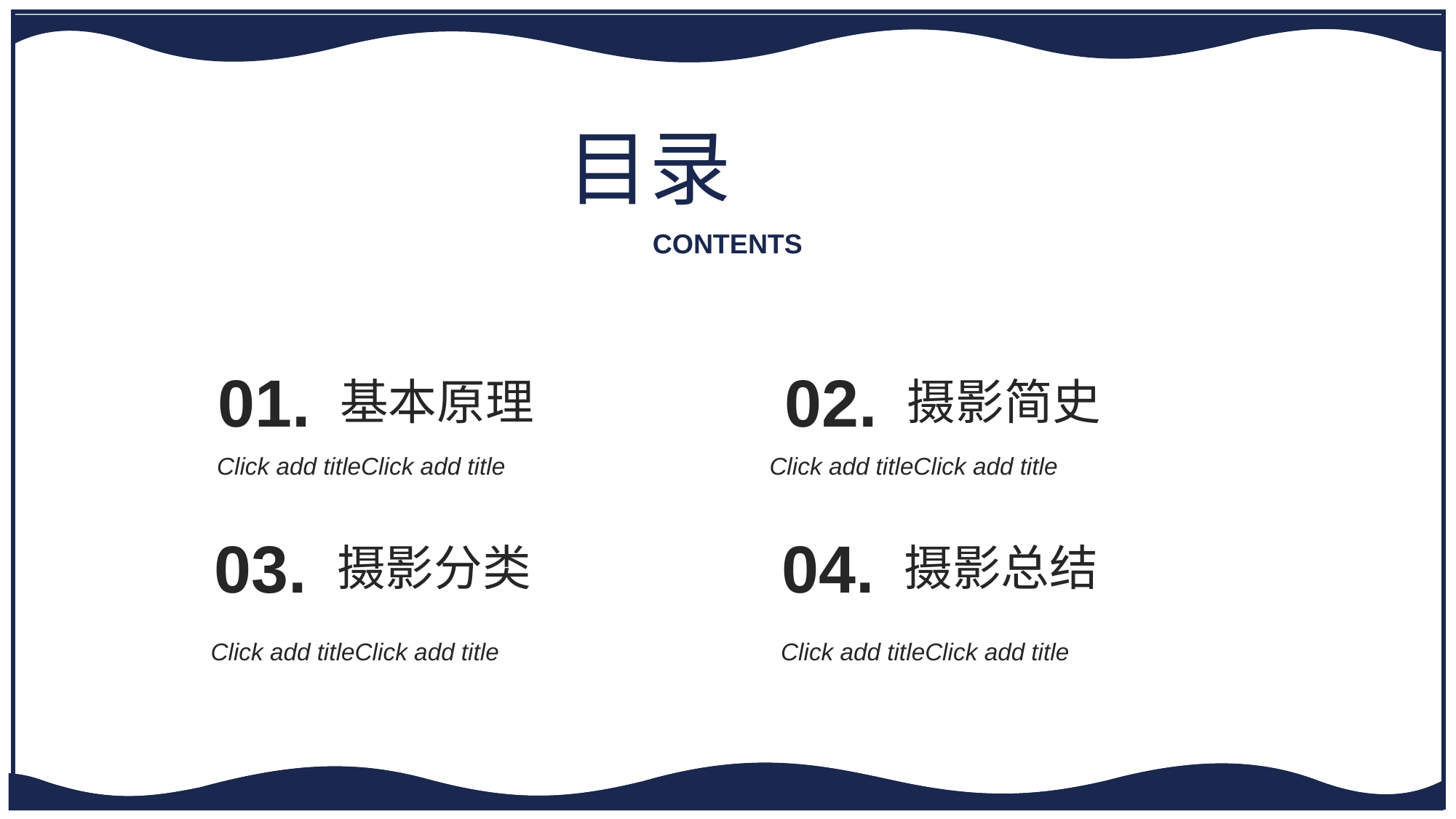

目录
CONTENTS
01.
02.
基本原理
摄影简史

Click add titleClick add title

Click add titleClick add title
03.
04.
摄影分类
摄影总结

Click add titleClick add title

Click add titleClick add title